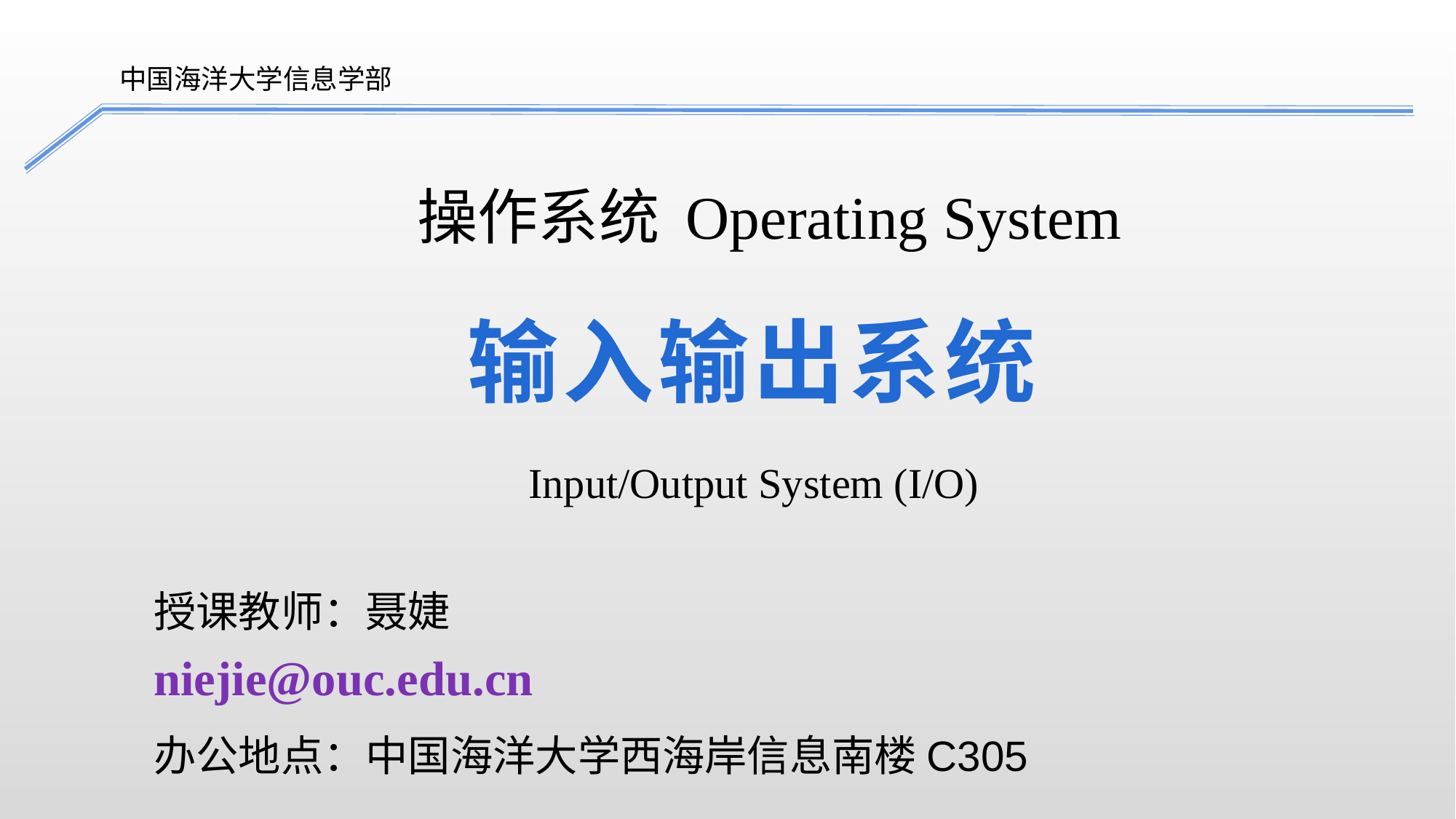

中国海洋大学信息学部
# 输入输出系统
操作系统  Operating System
 Input/Output System (I/O)
授课教师：聂婕

niejie@ouc.edu.cn
办公地点：中国海洋大学西海岸信息南楼C305